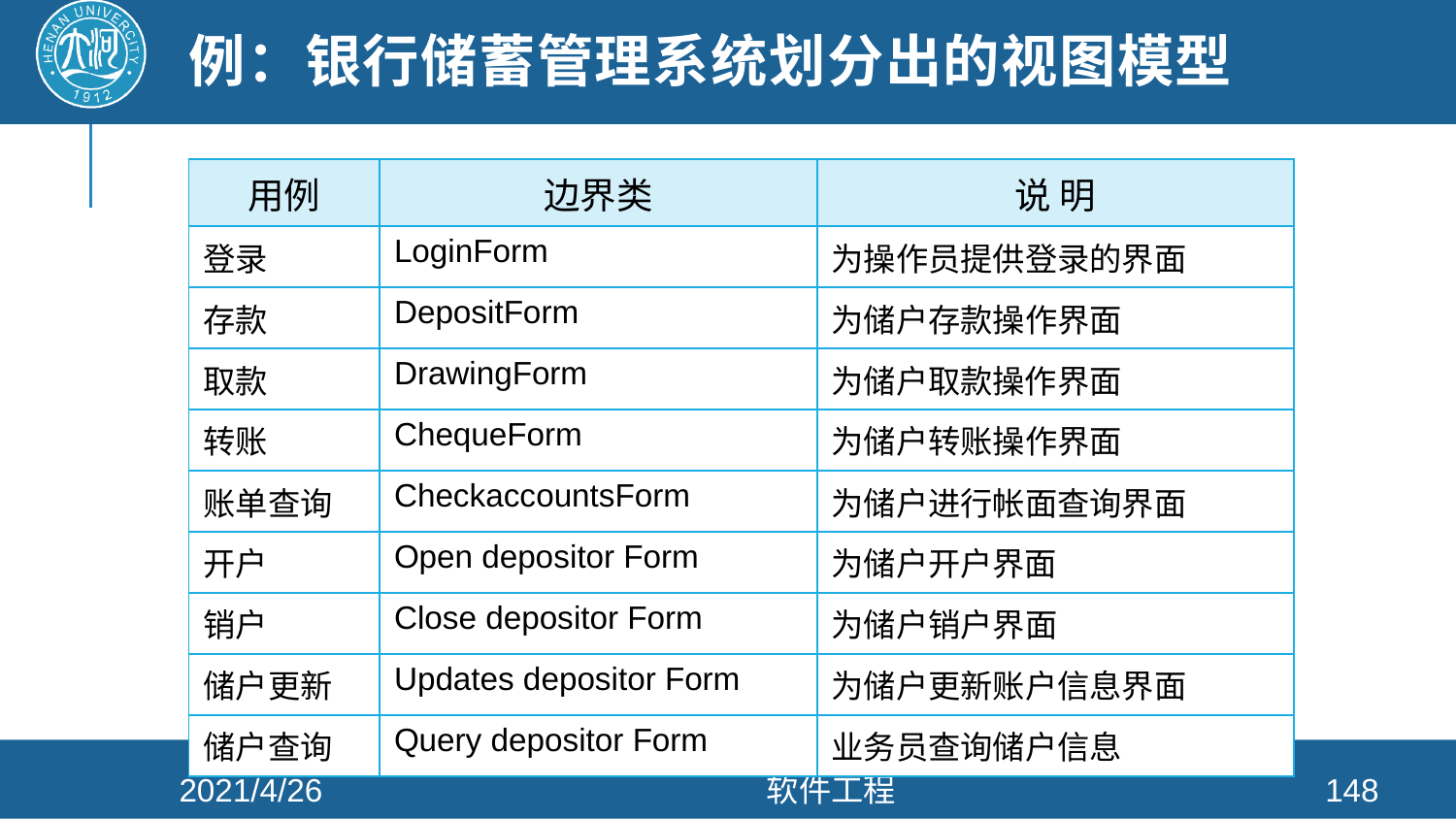

# 例：银行储蓄管理系统划分出的视图模型
| 用例 | 边界类 | 说 明 |
| --- | --- | --- |
| 登录 | LoginForm | 为操作员提供登录的界面 |
| 存款 | DepositForm | 为储户存款操作界面 |
| 取款 | DrawingForm | 为储户取款操作界面 |
| 转账 | ChequeForm | 为储户转账操作界面 |
| 账单查询 | CheckaccountsForm | 为储户进行帐面查询界面 |
| 开户 | Open depositor Form | 为储户开户界面 |
| 销户 | Close depositor Form | 为储户销户界面 |
| 储户更新 | Updates depositor Form | 为储户更新账户信息界面 |
| 储户查询 | Query depositor Form | 业务员查询储户信息 |
2021/4/26
软件工程
148